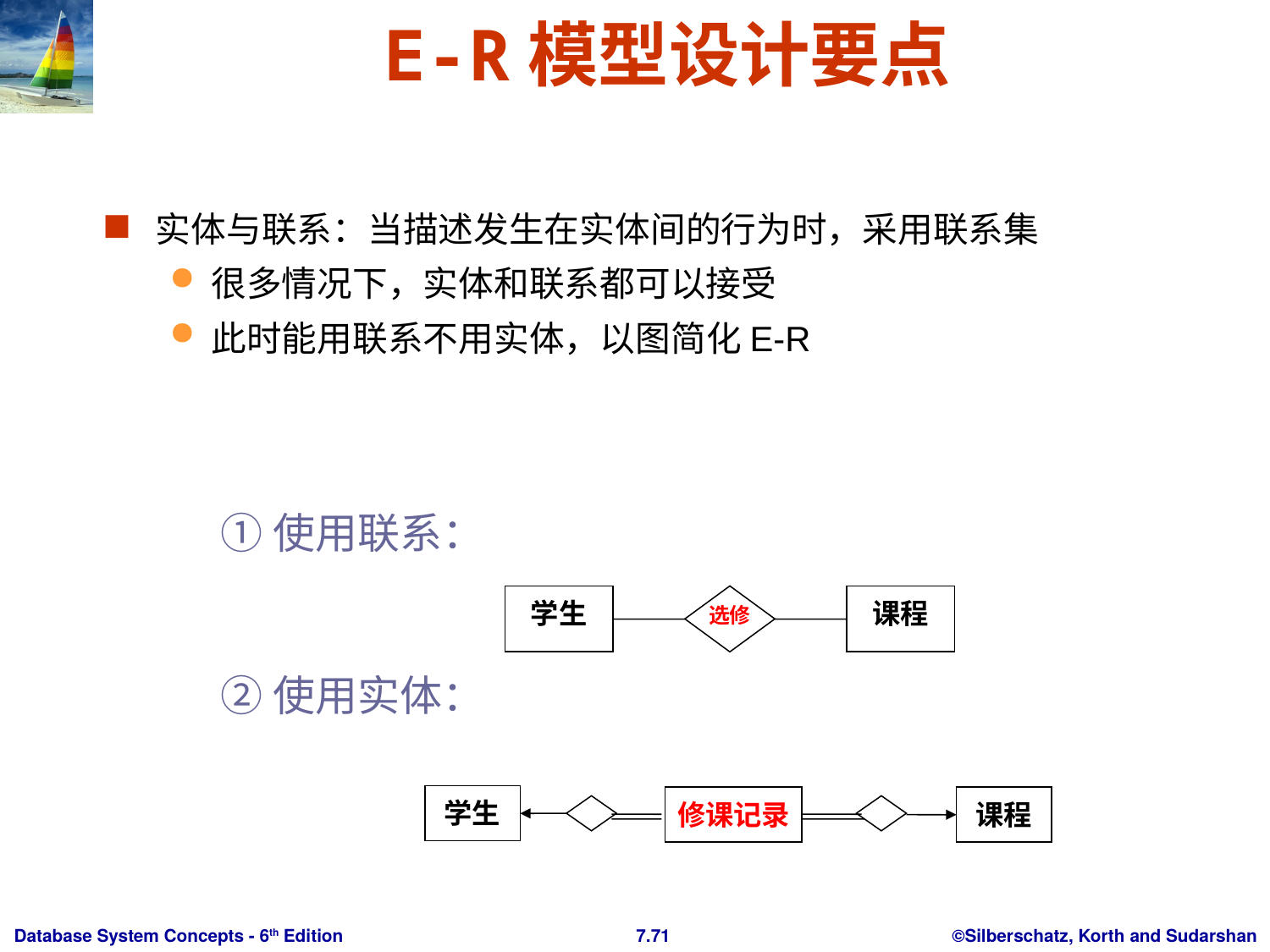

# E-R模型设计要点
实体与联系：当描述发生在实体间的行为时，采用联系集
很多情况下，实体和联系都可以接受
此时能用联系不用实体，以图简化E-R
①使用联系：

②使用实体：
学生
选修
课程

学生
修课记录
课程